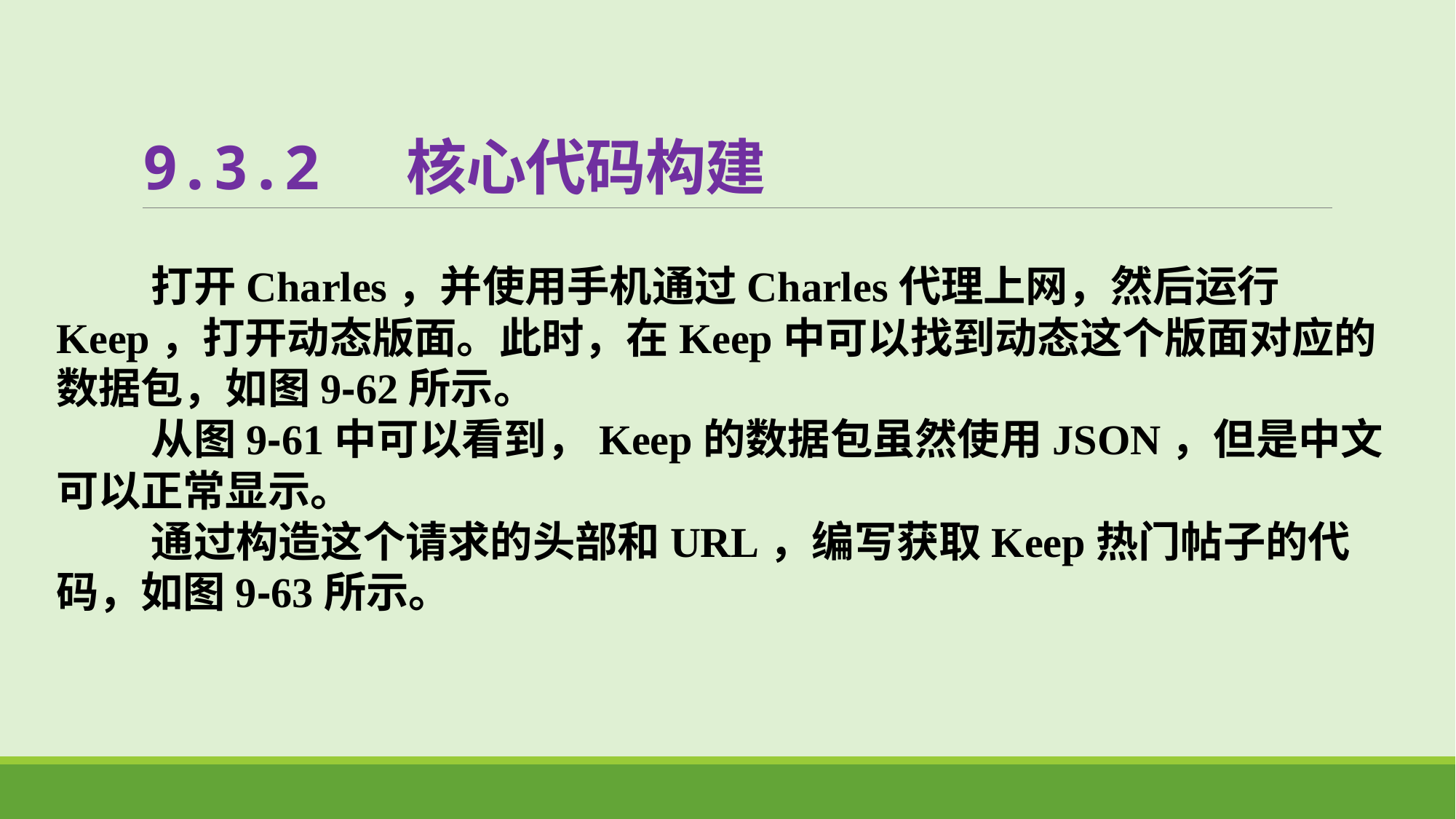

# 9.3.2  核心代码构建
      打开Charles，并使用手机通过Charles代理上网，然后运行Keep，打开动态版面。此时，在Keep中可以找到动态这个版面对应的数据包，如图9-62所示。
      从图9-61中可以看到，Keep的数据包虽然使用JSON，但是中文可以正常显示。
      通过构造这个请求的头部和URL，编写获取Keep热门帖子的代码，如图9-63所示。